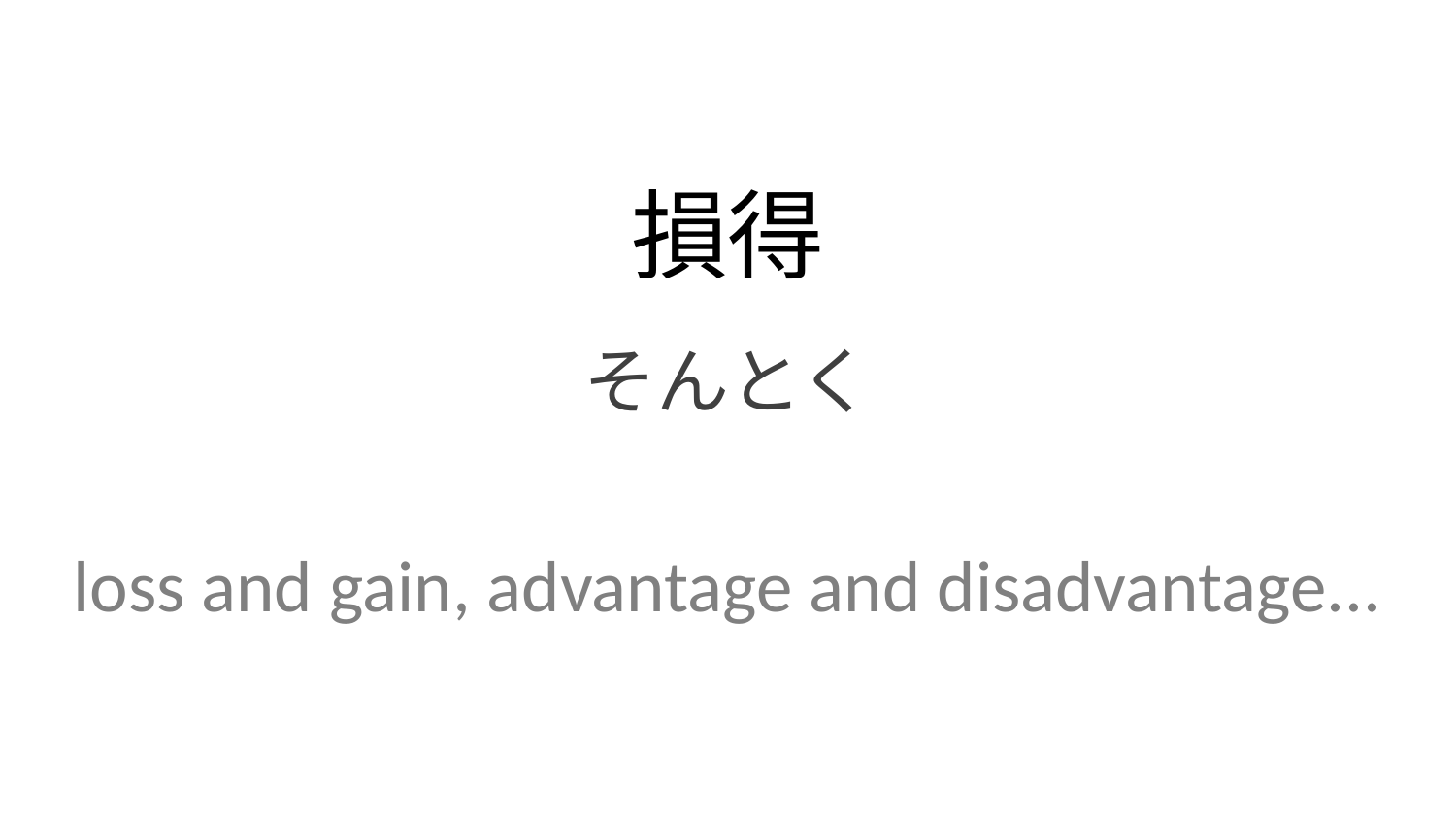

損得

そんとく
loss and gain, advantage and disadvantage...